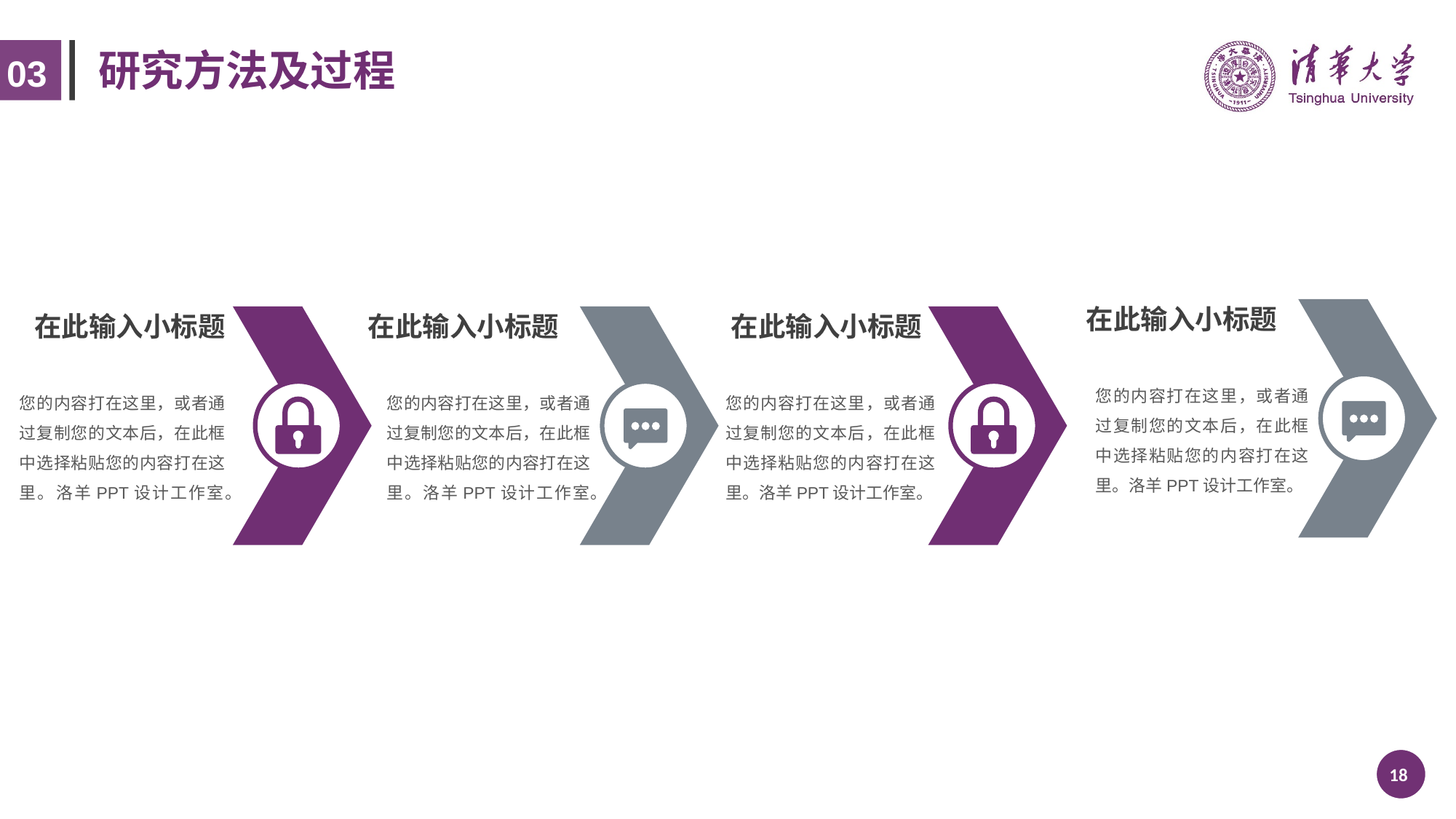

# 研究方法及过程
03
在此输入小标题

您的内容打在这里，或者通过复制您的文本后，在此框中选择粘贴您的内容打在这里。洛羊PPT设计工作室。

在此输入小标题

您的内容打在这里，或者通过复制您的文本后，在此框中选择粘贴您的内容打在这里。洛羊PPT设计工作室。

在此输入小标题

在此输入小标题

您的内容打在这里，或者通过复制您的文本后，在此框中选择粘贴您的内容打在这里。洛羊PPT设计工作室。
您的内容打在这里，或者通过复制您的文本后，在此框中选择粘贴您的内容打在这里。洛羊PPT设计工作室。

18    /30